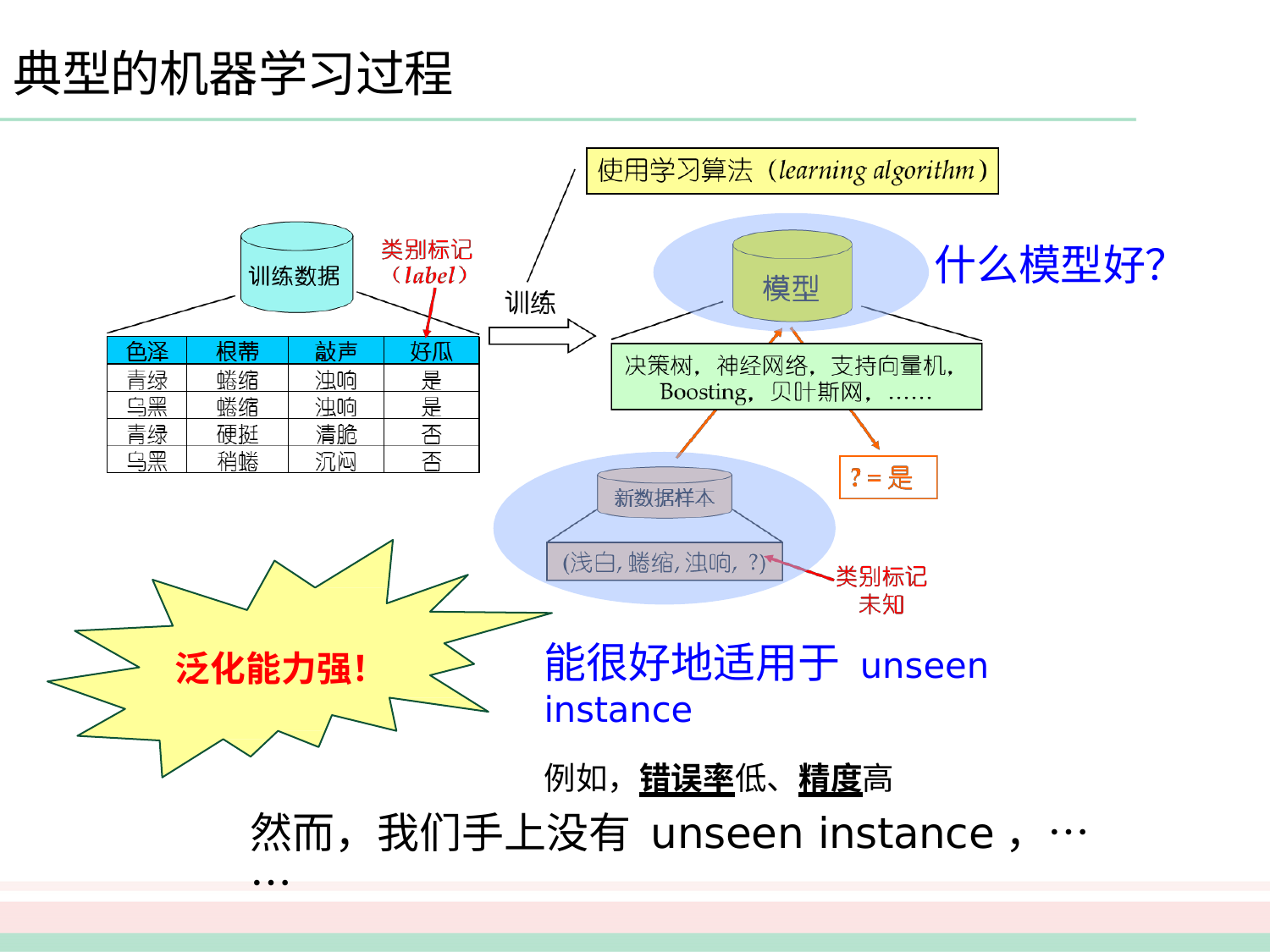

# 典型的机器学习过程

什么模型好？

能很好地适用于 unseen instance
例如，错误率低、精度高
泛化能力强！
然而，我们手上没有 unseen instance，……